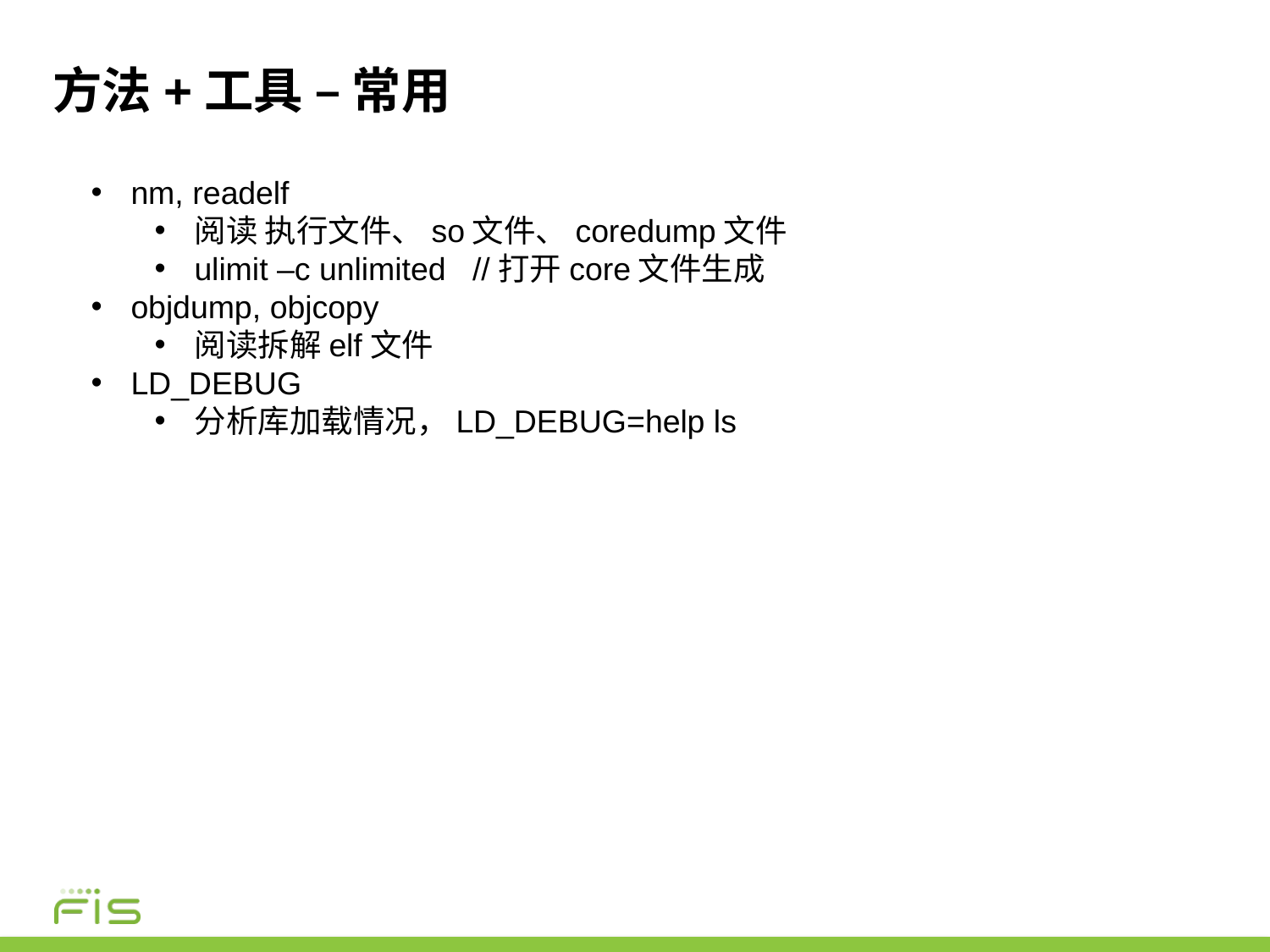

# 方法+工具 – 常用
nm, readelf
阅读 执行文件、so文件、coredump文件
ulimit –c unlimited   //打开core文件生成
objdump, objcopy
阅读拆解elf文件
LD_DEBUG
分析库加载情况，LD_DEBUG=help ls